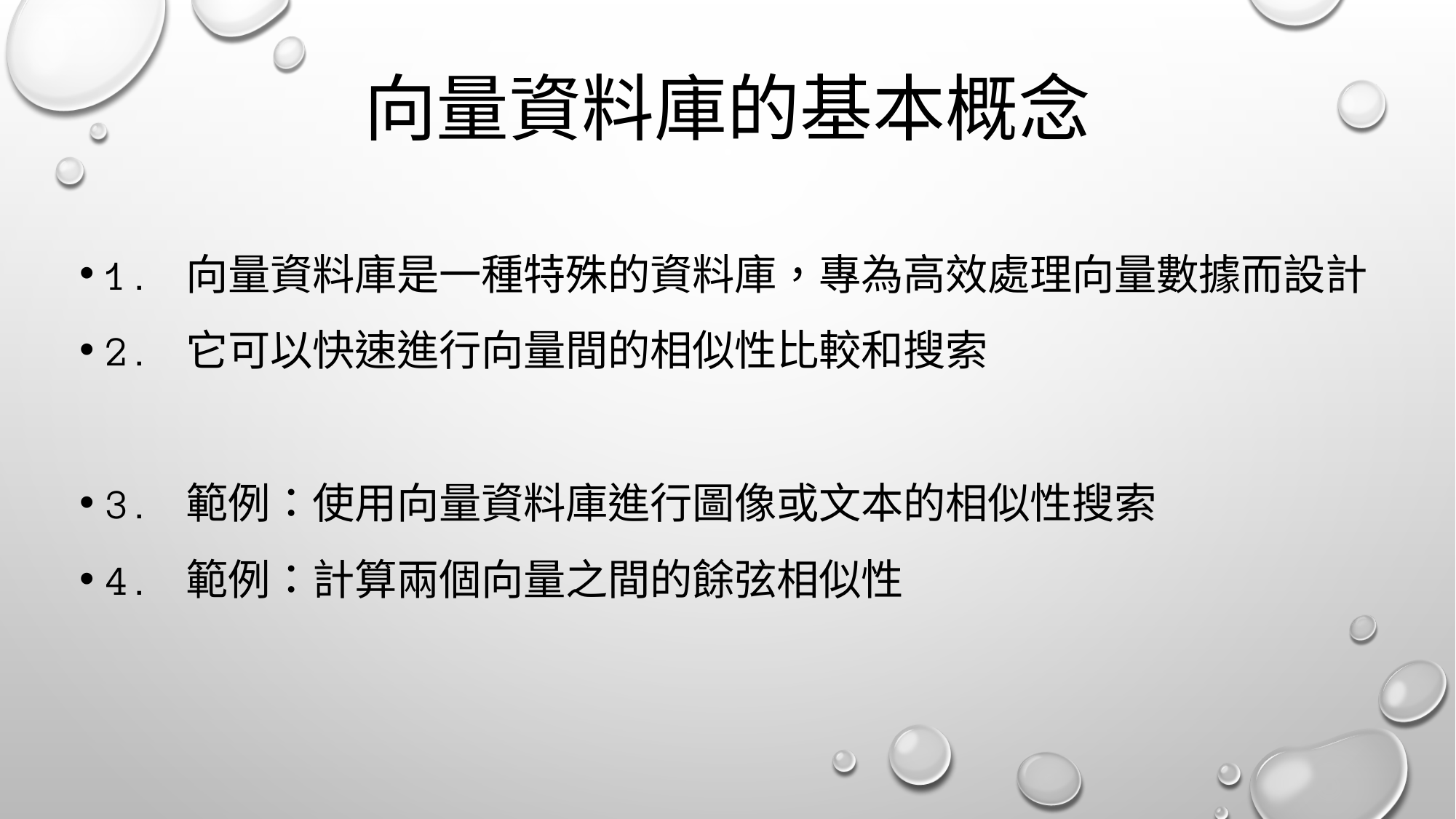

# 向量資料庫的基本概念
1. 向量資料庫是一種特殊的資料庫，專為高效處理向量數據而設計
2. 它可以快速進行向量間的相似性比較和搜索

3. 範例：使用向量資料庫進行圖像或文本的相似性搜索
4. 範例：計算兩個向量之間的餘弦相似性